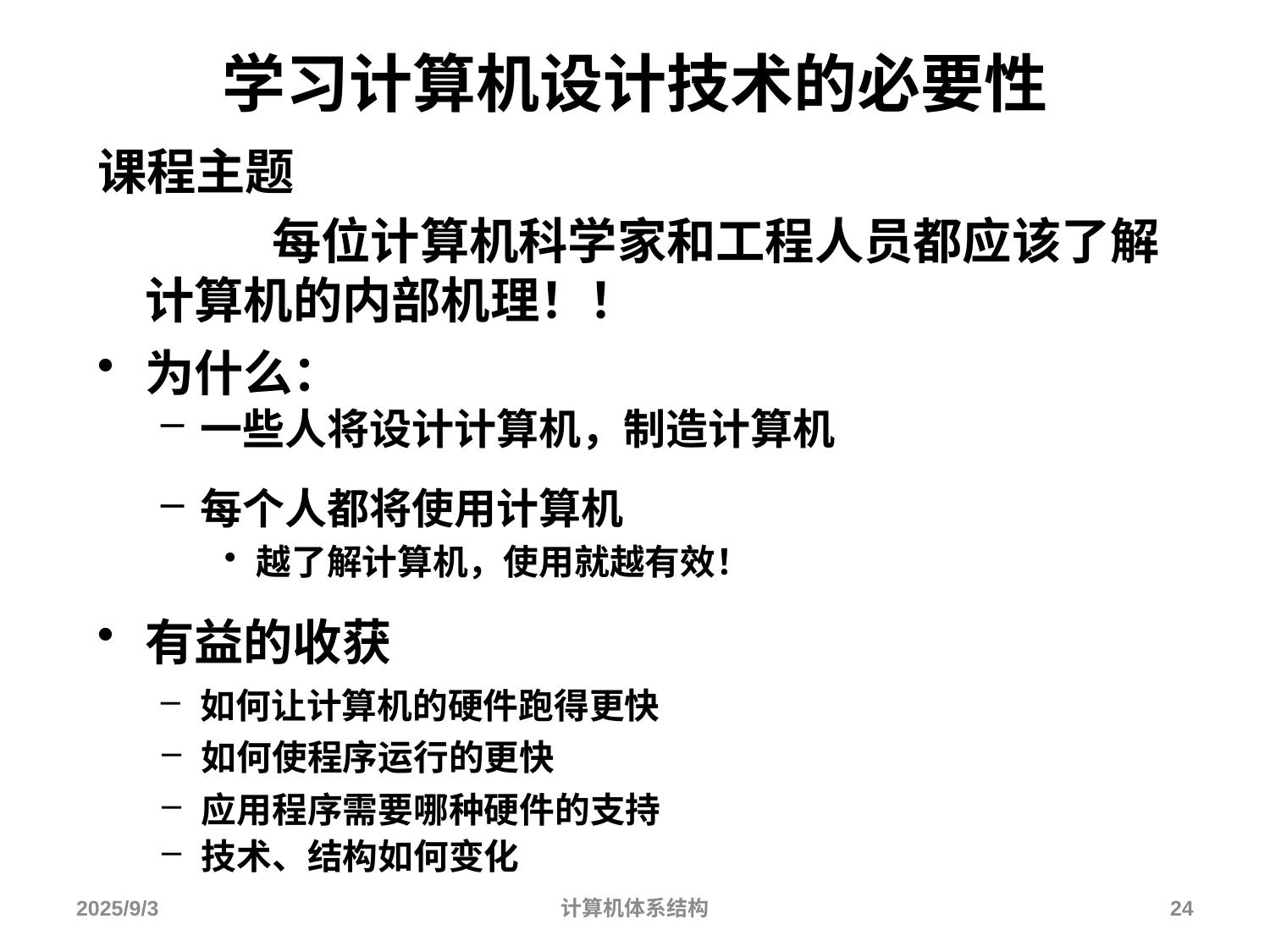

# 学习计算机设计技术的必要性
课程主题
		每位计算机科学家和工程人员都应该了解计算机的内部机理！！
为什么：
一些人将设计计算机，制造计算机
每个人都将使用计算机
越了解计算机，使用就越有效！
有益的收获
如何让计算机的硬件跑得更快
如何使程序运行的更快
应用程序需要哪种硬件的支持
技术、结构如何变化
2025/9/3
计算机体系结构
24